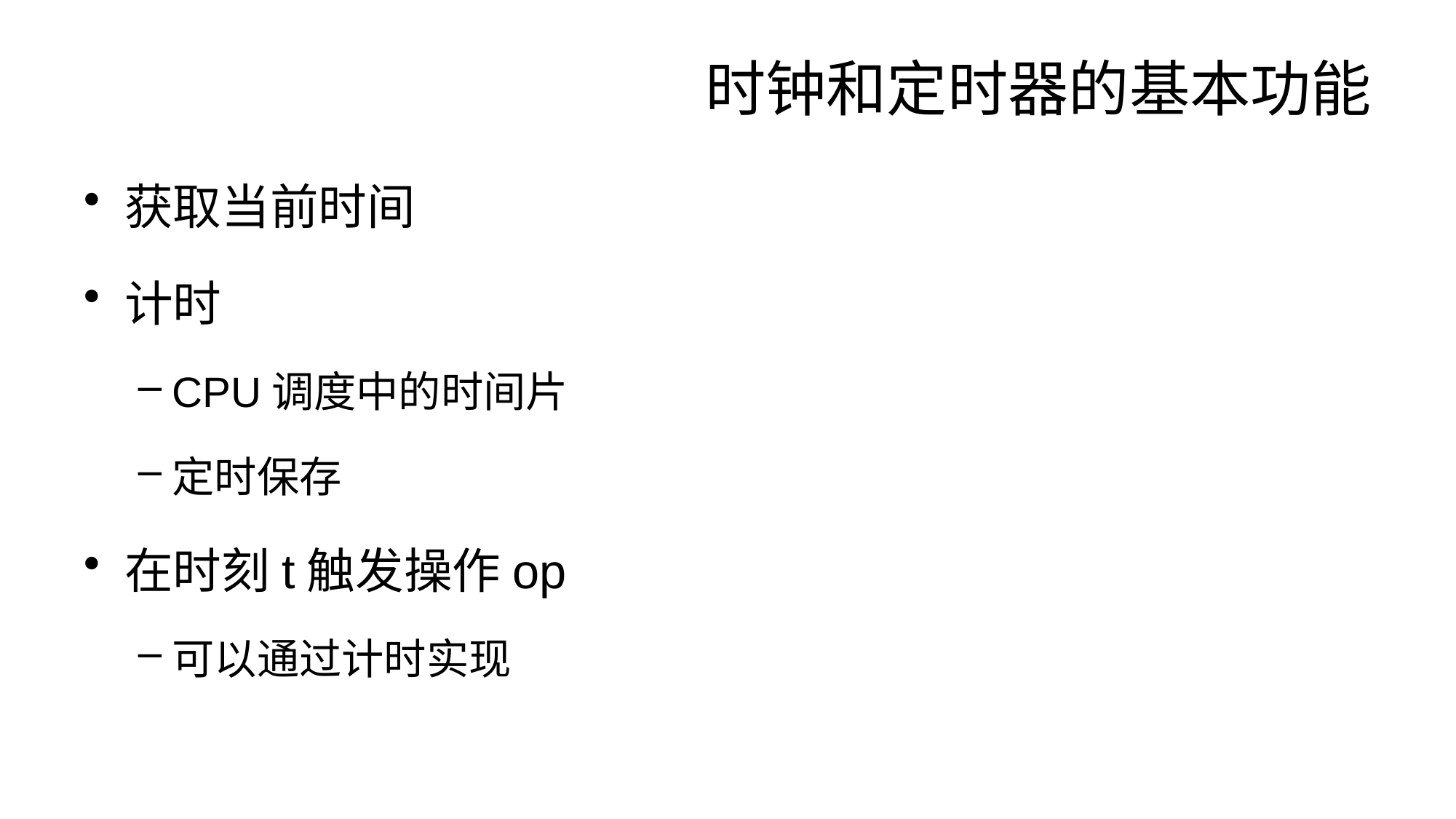

# 时钟和定时器的基本功能
获取当前时间
计时
CPU调度中的时间片
定时保存
在时刻t触发操作op
可以通过计时实现